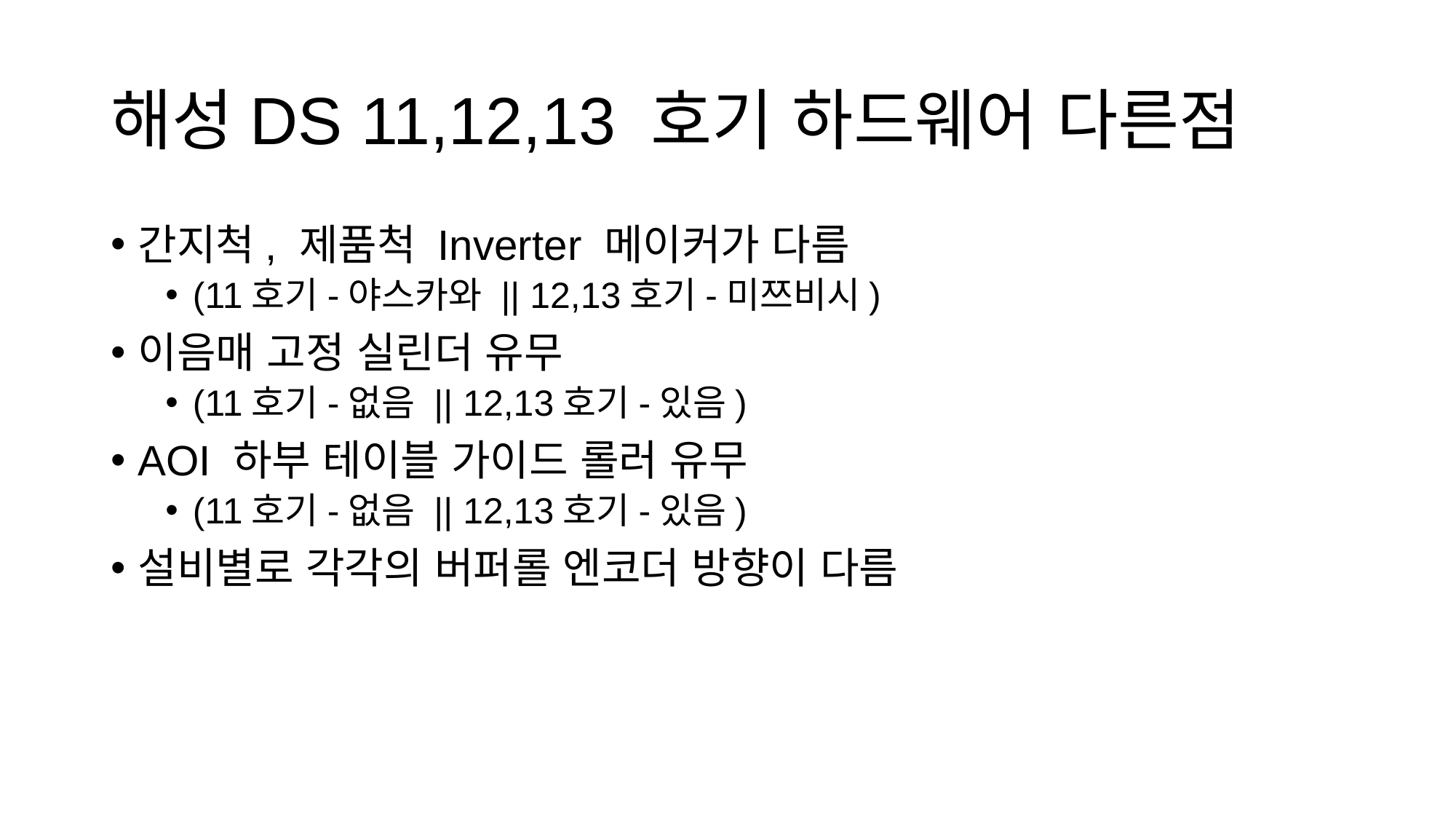

# 해성DS 11,12,13 호기 하드웨어 다른점
간지척, 제품척 Inverter 메이커가 다름
(11호기-야스카와 || 12,13호기-미쯔비시)
이음매 고정 실린더 유무
(11호기-없음 || 12,13호기-있음)
AOI 하부 테이블 가이드 롤러 유무
(11호기-없음 || 12,13호기-있음)
설비별로 각각의 버퍼롤 엔코더 방향이 다름